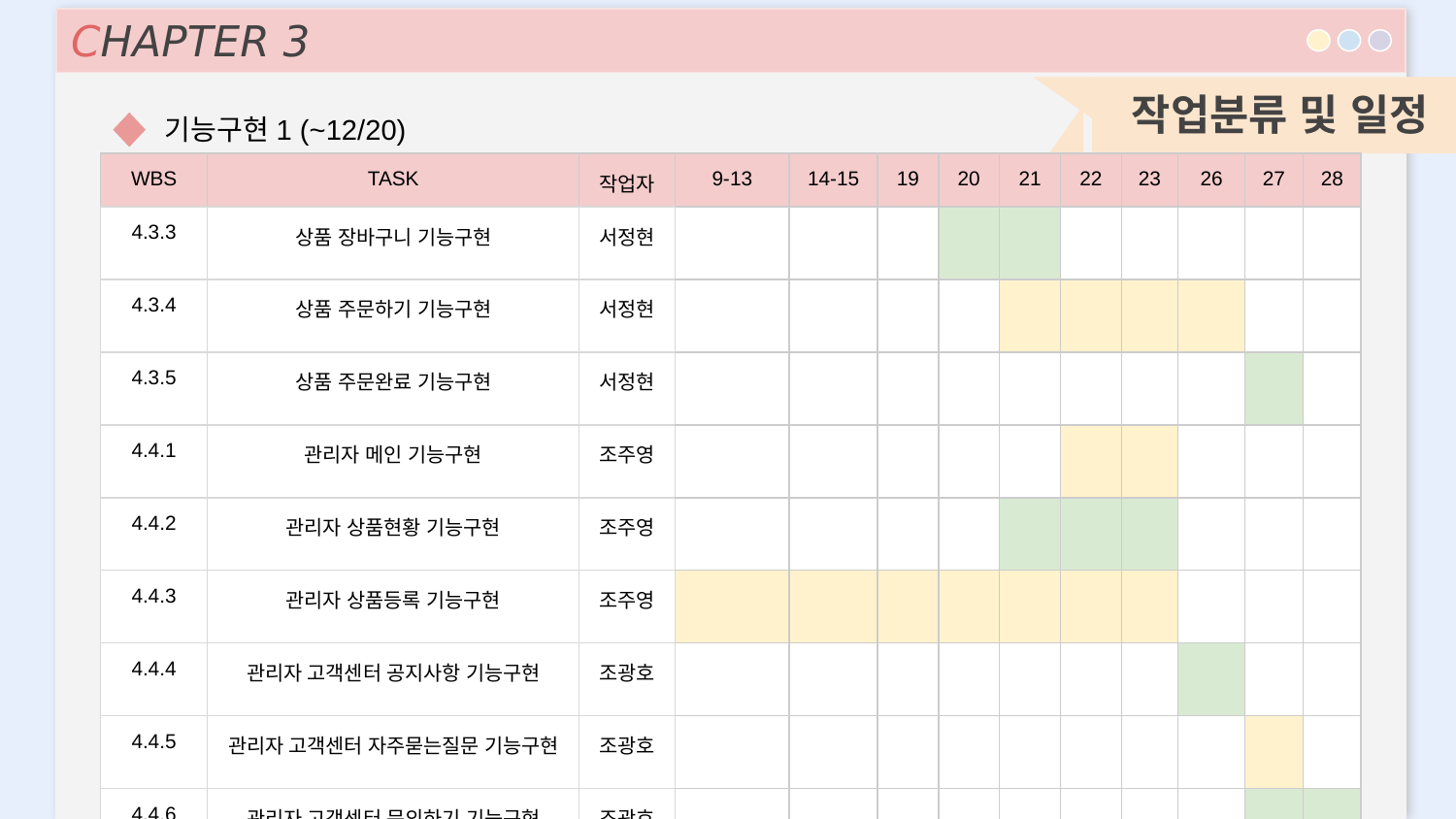

CHAPTER 3

작업분류 및 일정

기능구현1 (~12/20)

| WBS | TASK | 작업자 | 9-13 | 14-15 | 19 | 20 | 21 | 22 | 23 | 26 | 27 | 28 |
| --- | --- | --- | --- | --- | --- | --- | --- | --- | --- | --- | --- | --- |
| 4.3.3 | 상품 장바구니 기능구현 | 서정현 |  |  |  |  |  |  |  |  |  |  |
| 4.3.4 | 상품 주문하기 기능구현 | 서정현 |  |  |  |  |  |  |  |  |  |  |
| 4.3.5 | 상품 주문완료 기능구현 | 서정현 |  |  |  |  |  |  |  |  |  |  |
| 4.4.1 | 관리자 메인 기능구현 | 조주영 |  |  |  |  |  |  |  |  |  |  |
| 4.4.2 | 관리자 상품현황 기능구현 | 조주영 |  |  |  |  |  |  |  |  |  |  |
| 4.4.3 | 관리자 상품등록 기능구현 | 조주영 |  |  |  |  |  |  |  |  |  |  |
| 4.4.4 | 관리자 고객센터 공지사항 기능구현 | 조광호 |  |  |  |  |  |  |  |  |  |  |
| 4.4.5 | 관리자 고객센터 자주묻는질문 기능구현 | 조광호 |  |  |  |  |  |  |  |  |  |  |
| 4.4.6 | 관리자 고객센터 문의하기 기능구현 | 조광호 |  |  |  |  |  |  |  |  |  |  |
| 4.5.3 | 고객센터 자주묻는질문 기능구현 | 조광호 |  |  |  |  |  |  |  |  |  |  |
| 4.5.4 | 고객센터 문의하기 기능구현 | 조광호 |  |  |  |  |  |  |  |  |  |  |